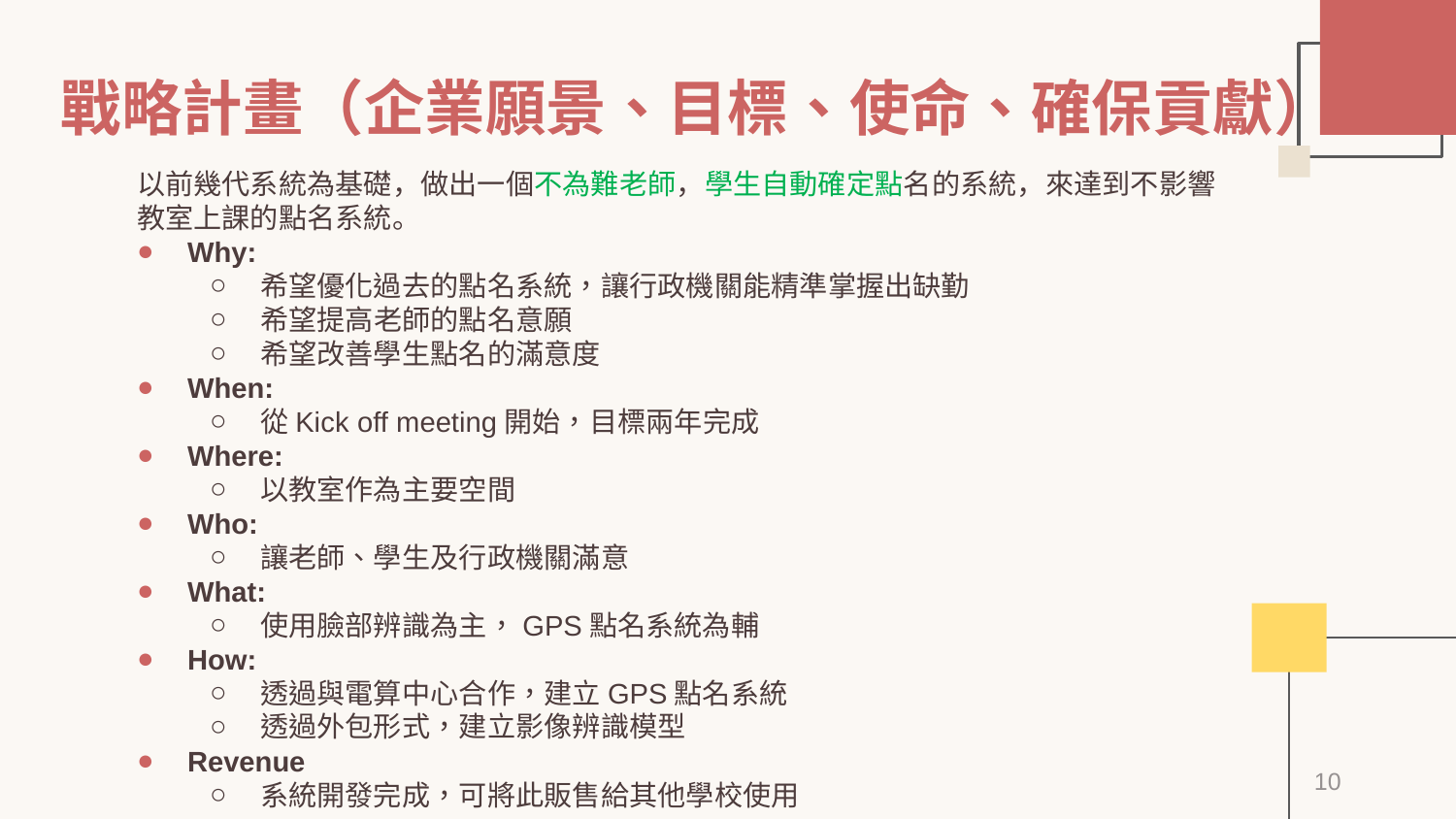

# 戰略計畫（企業願景、目標、使命、確保貢獻）
以前幾代系統為基礎，做出一個不為難老師，學生自動確定點名的系統，來達到不影響教室上課的點名系統。
Why:
希望優化過去的點名系統，讓行政機關能精準掌握出缺勤
希望提高老師的點名意願
希望改善學生點名的滿意度
When:
從Kick off meeting開始，目標兩年完成
Where:
以教室作為主要空間
Who:
讓老師、學生及行政機關滿意
What:
使用臉部辨識為主，GPS點名系統為輔
How:
透過與電算中心合作，建立GPS點名系統
透過外包形式，建立影像辨識模型
Revenue
系統開發完成，可將此販售給其他學校使用

10